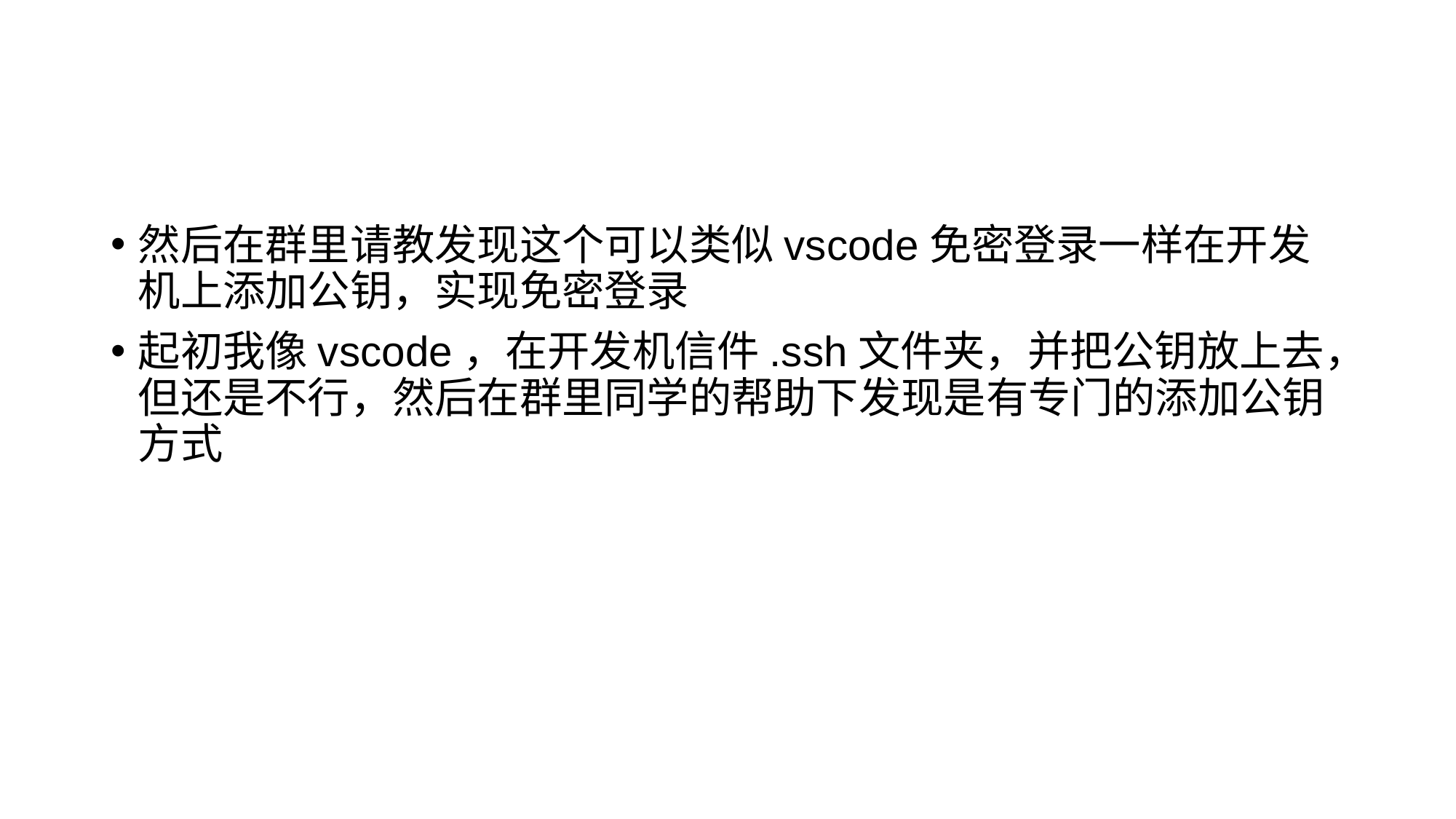

#
然后在群里请教发现这个可以类似vscode免密登录一样在开发机上添加公钥，实现免密登录
起初我像vscode，在开发机信件.ssh文件夹，并把公钥放上去，但还是不行，然后在群里同学的帮助下发现是有专门的添加公钥方式